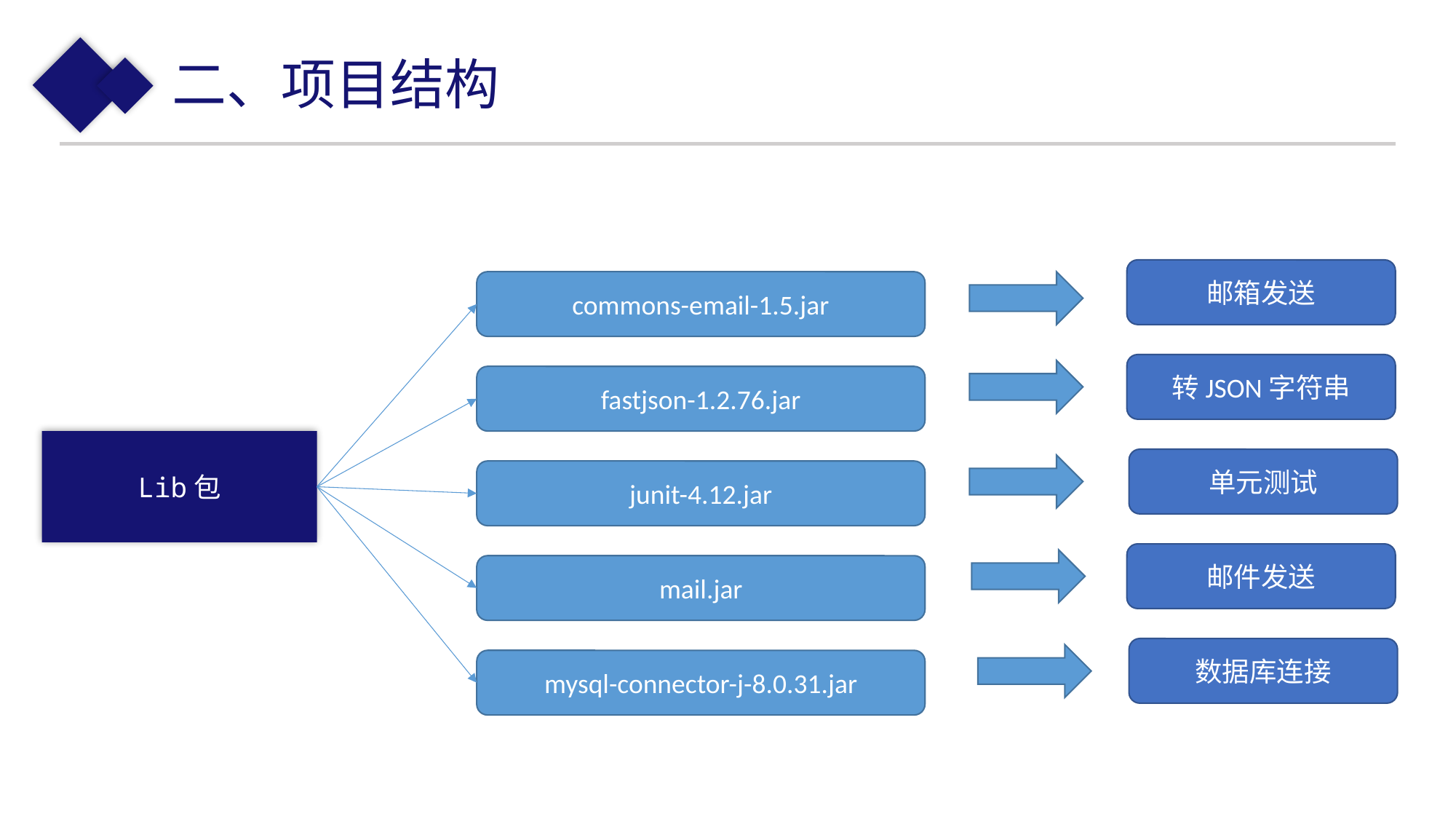

二、项目结构

邮箱发送
commons-email-1.5.jar

转JSON字符串

fastjson-1.2.76.jar
Lib包
单元测试

junit-4.12.jar
邮件发送

mail.jar
数据库连接

mysql-connector-j-8.0.31.jar